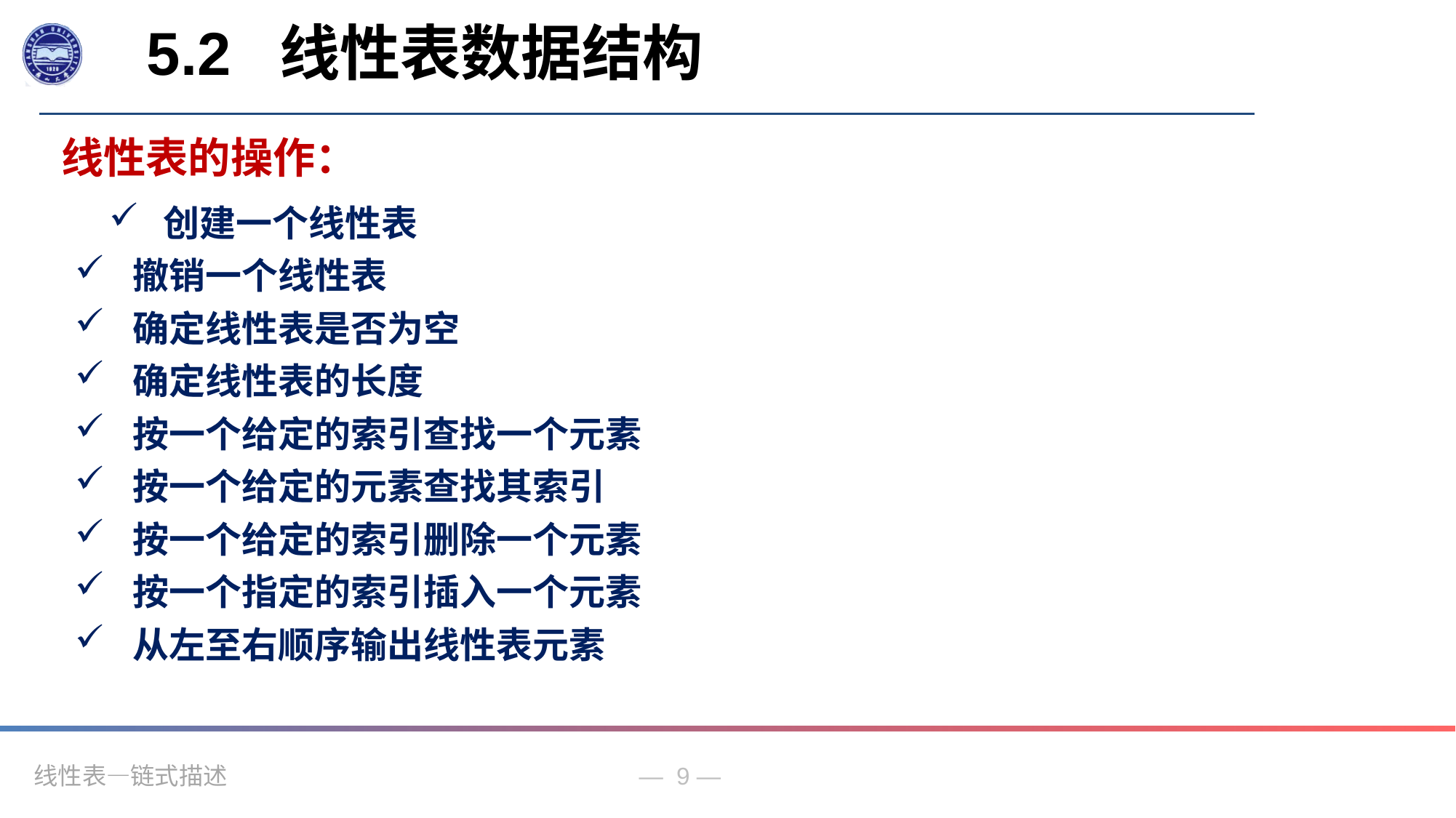

5.2  线性表数据结构
线性表的操作：
创建一个线性表
 撤销一个线性表
 确定线性表是否为空
 确定线性表的长度
 按一个给定的索引查找一个元素
 按一个给定的元素查找其索引
 按一个给定的索引删除一个元素
 按一个指定的索引插入一个元素
 从左至右顺序输出线性表元素